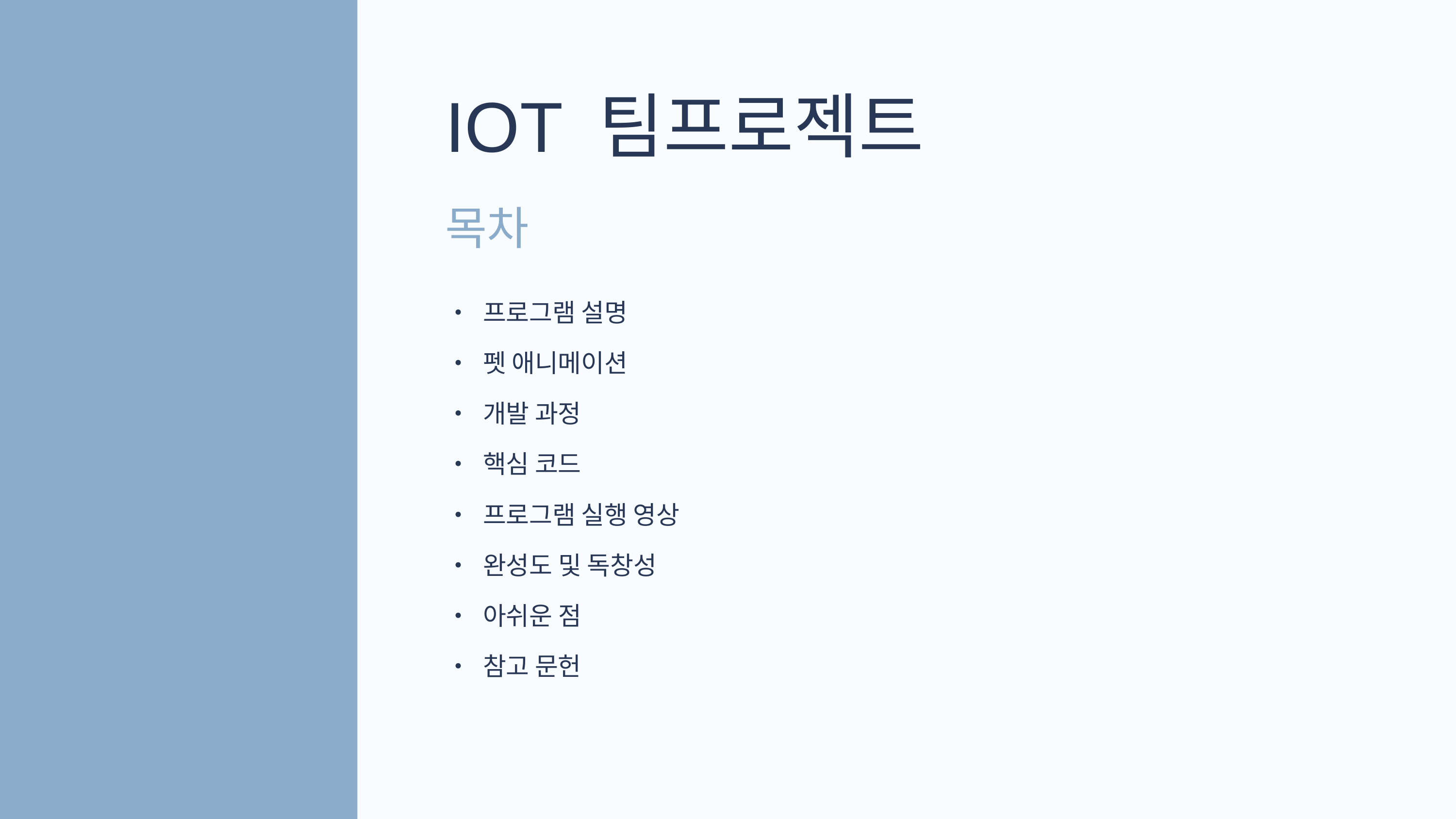

IOT 팀프로젝트
목차
• 프로그램 설명
• 펫 애니메이션
• 개발 과정
• 핵심 코드
• 프로그램 실행 영상
• 완성도 및 독창성
• 아쉬운 점
• 참고 문헌